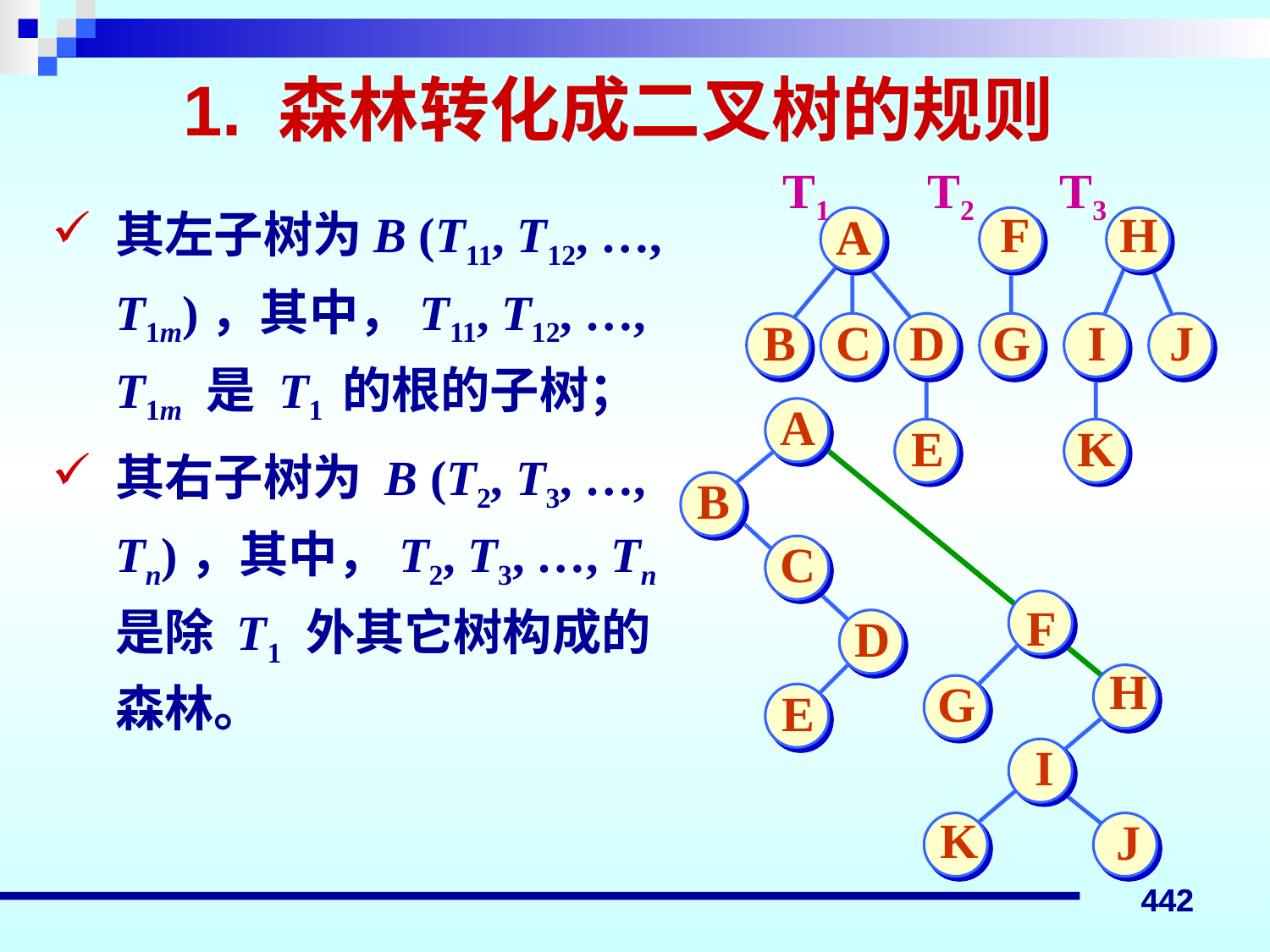

# 1. 森林转化成二叉树的规则
T1        T2       T3
F
H
A

B
C
D
G
I
J

E
K

其左子树为B (T11, T12, …, T1m)，其中，T11, T12, …, T1m 是 T1 的根的子树；
其右子树为 B (T2, T3, …, Tn)，其中，T2, T3, …, Tn 是除 T1 外其它树构成的森林。
A

B

C

F
D

H

G
E

I

K
J

442
442